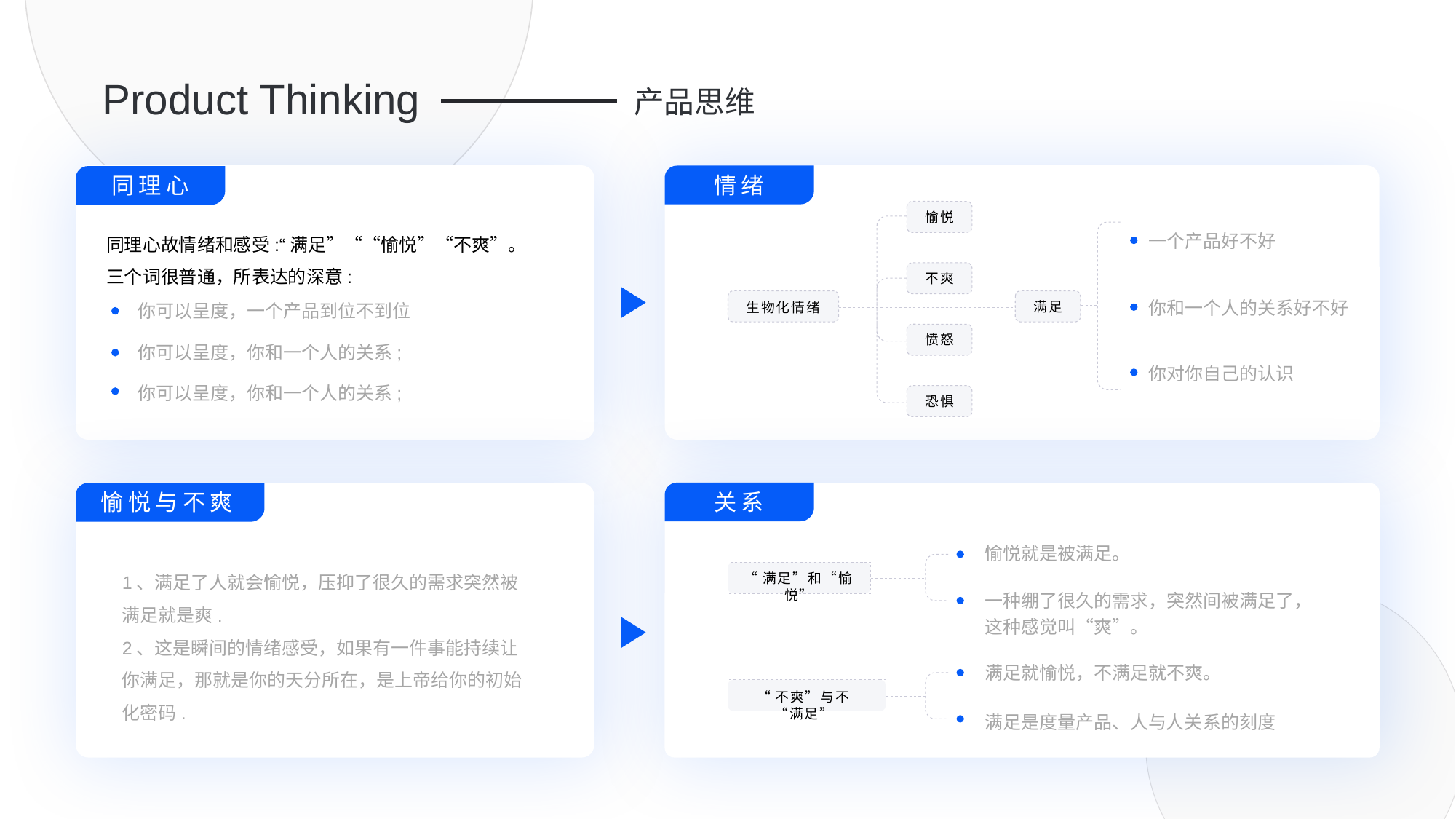

Product Thinking
产品思维

同理心
情绪

愉悦

同理心故情绪和感受:“满足”““愉悦”“不爽”。 三个词很普通，所表达的深意:

一个产品好不好

不爽

你和一个人的关系好不好
满足
生物化情绪
你可以呈度，一个产品到位不到位

愤怒
你可以呈度，你和一个人的关系;

你对你自己的认识

你可以呈度，你和一个人的关系;

恐惧

愉悦与不爽
关系

愉悦就是被满足。

1、满足了人就会愉悦，压抑了很久的需求突然被满足就是爽.
2、这是瞬间的情绪感受，如果有一件事能持续让你满足，那就是你的天分所在，是上帝给你的初始化密码.

“满足”和“愉悦”

一种绷了很久的需求，突然间被满足了，这种感觉叫“爽”。

满足就愉悦，不满足就不爽。

“不爽”与不“满足”

满足是度量产品、人与人关系的刻度